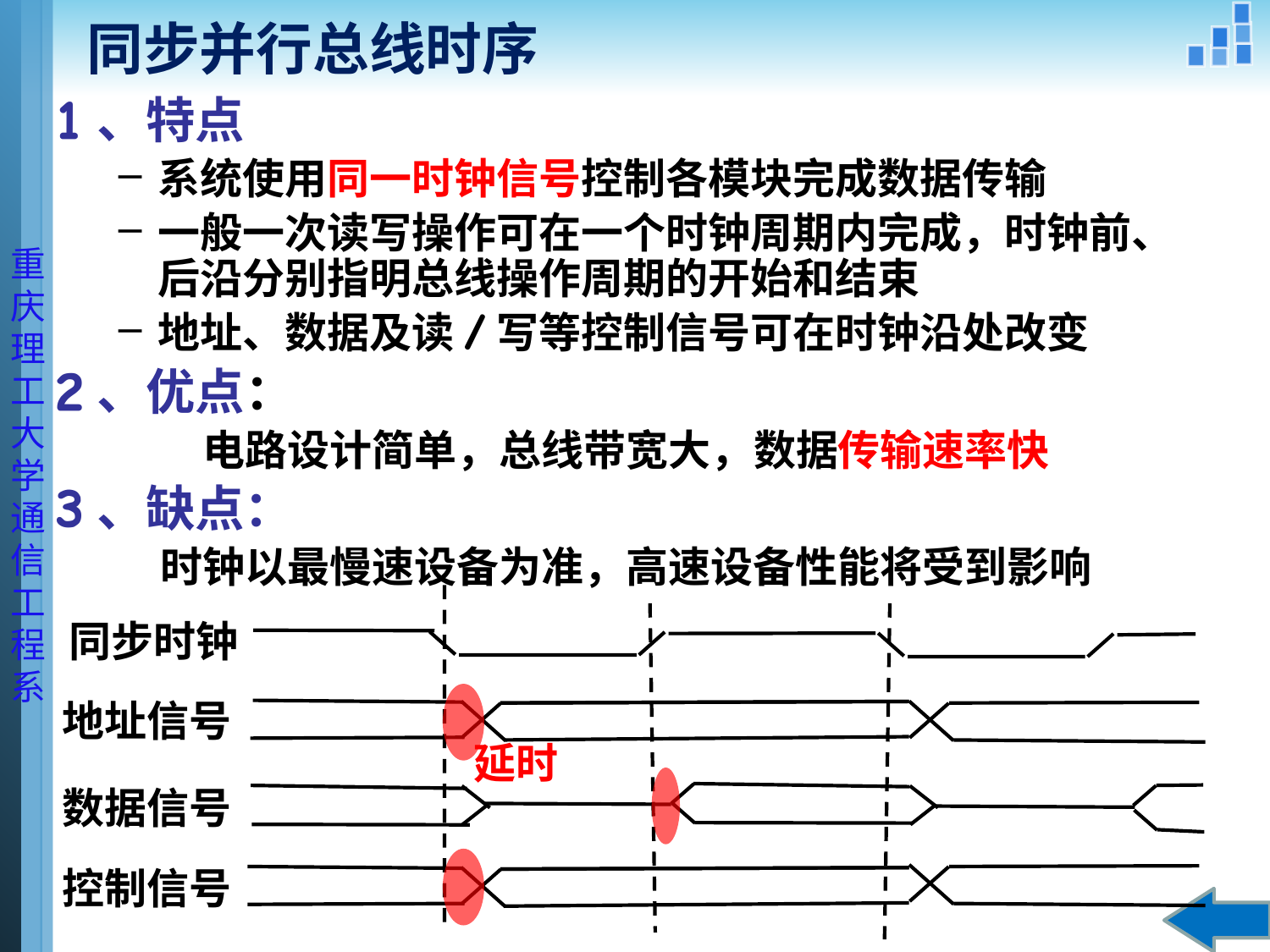

# 同步并行总线时序
1、特点
系统使用同一时钟信号控制各模块完成数据传输
一般一次读写操作可在一个时钟周期内完成，时钟前、后沿分别指明总线操作周期的开始和结束
地址、数据及读/写等控制信号可在时钟沿处改变
2、优点：
电路设计简单，总线带宽大，数据传输速率快
3、缺点：
时钟以最慢速设备为准，高速设备性能将受到影响

同步时钟

地址信号

延时

数据信号

控制信号